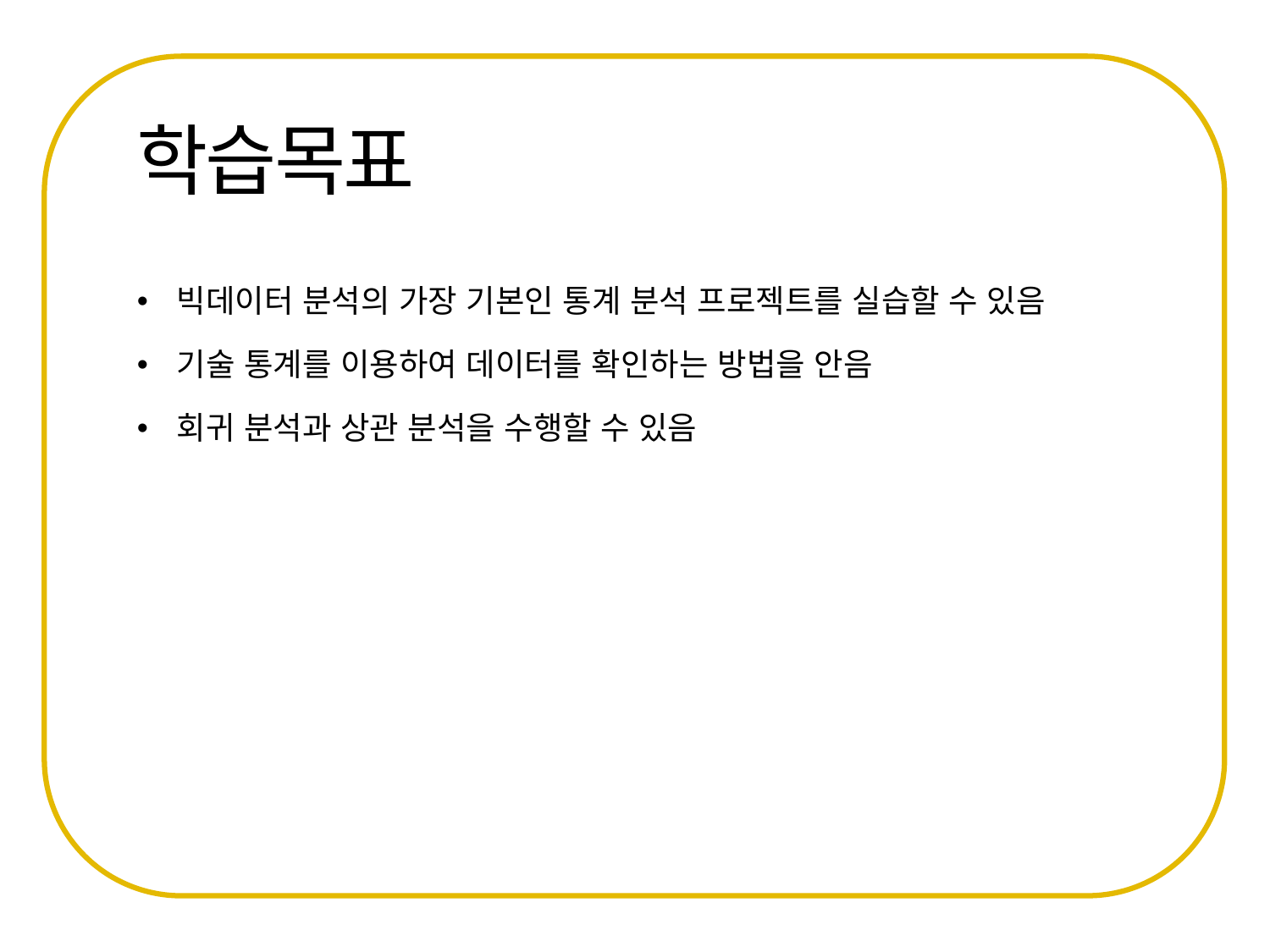

빅데이터 분석의 가장 기본인 통계 분석 프로젝트를 실습할 수 있음
기술 통계를 이용하여 데이터를 확인하는 방법을 안음
회귀 분석과 상관 분석을 수행할 수 있음